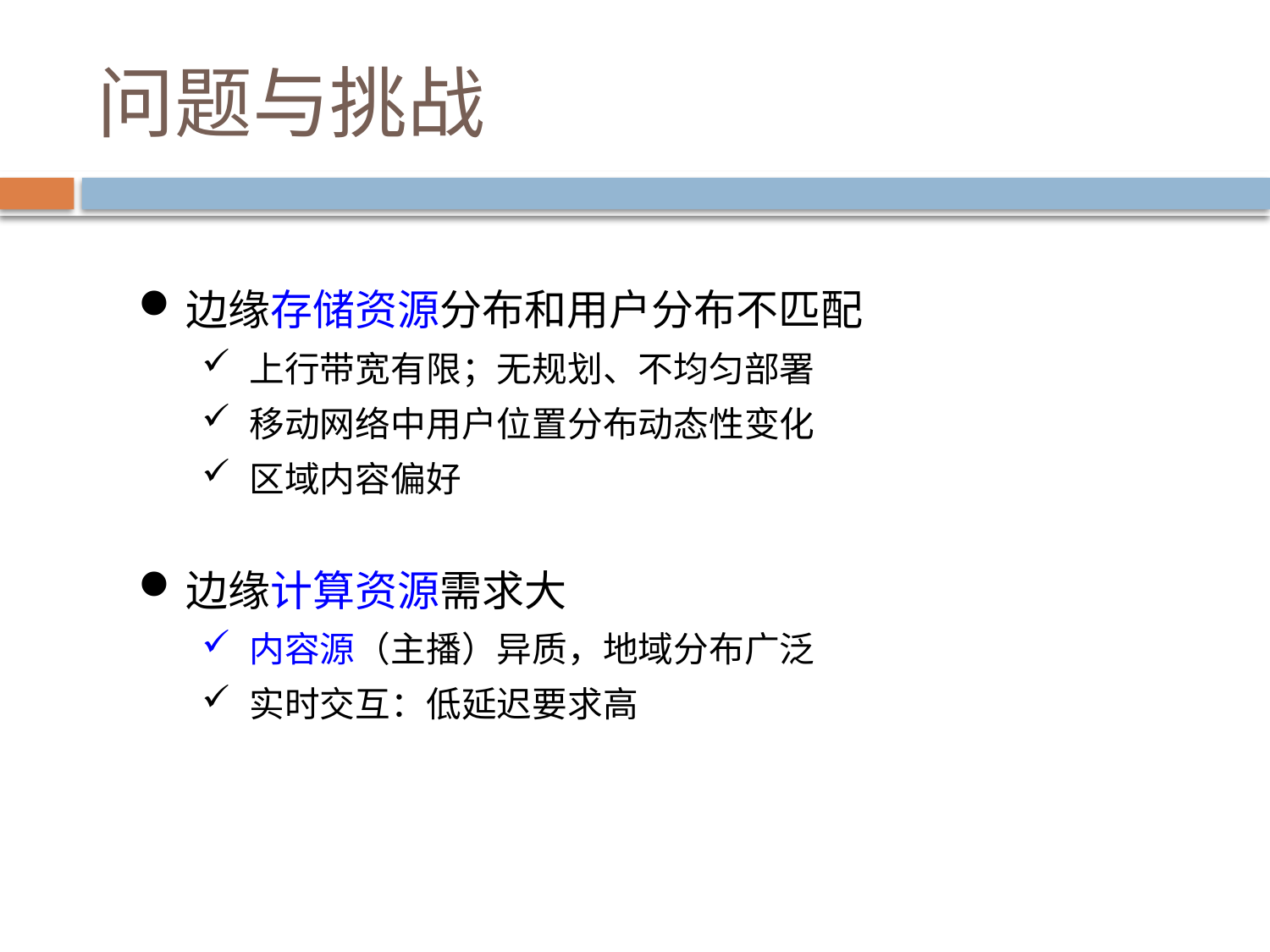

# 问题与挑战
边缘存储资源分布和用户分布不匹配
上行带宽有限；无规划、不均匀部署
移动网络中用户位置分布动态性变化
区域内容偏好

边缘计算资源需求大
内容源（主播）异质，地域分布广泛
实时交互：低延迟要求高